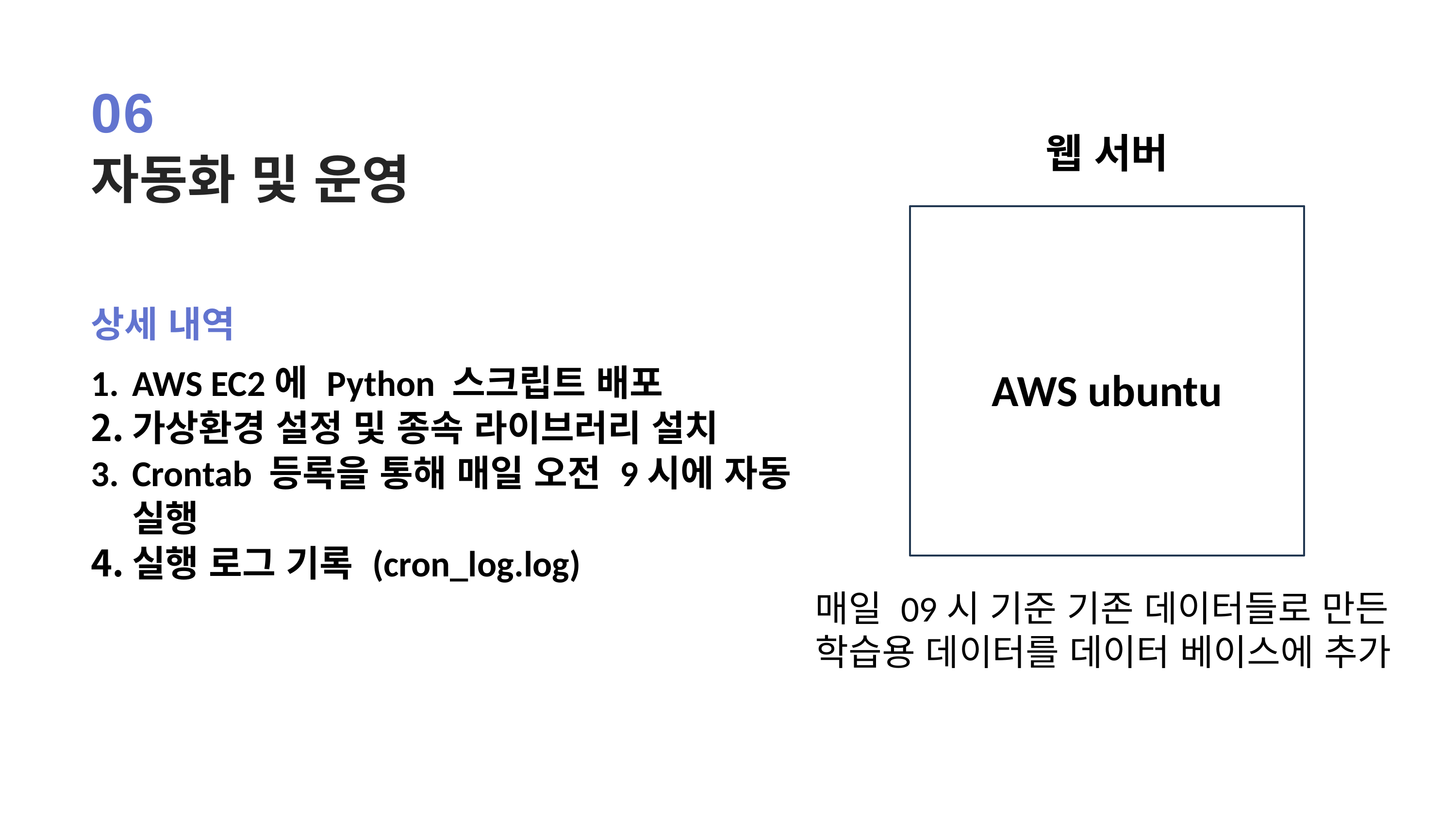

06
자동화 및 운영
웹 서버

AWS ubuntu
상세 내역
AWS EC2에 Python 스크립트 배포
가상환경 설정 및 종속 라이브러리 설치
Crontab 등록을 통해 매일 오전 9시에 자동 실행
실행 로그 기록 (cron_log.log)
매일 09시 기준 기존 데이터들로 만든
학습용 데이터를 데이터 베이스에 추가